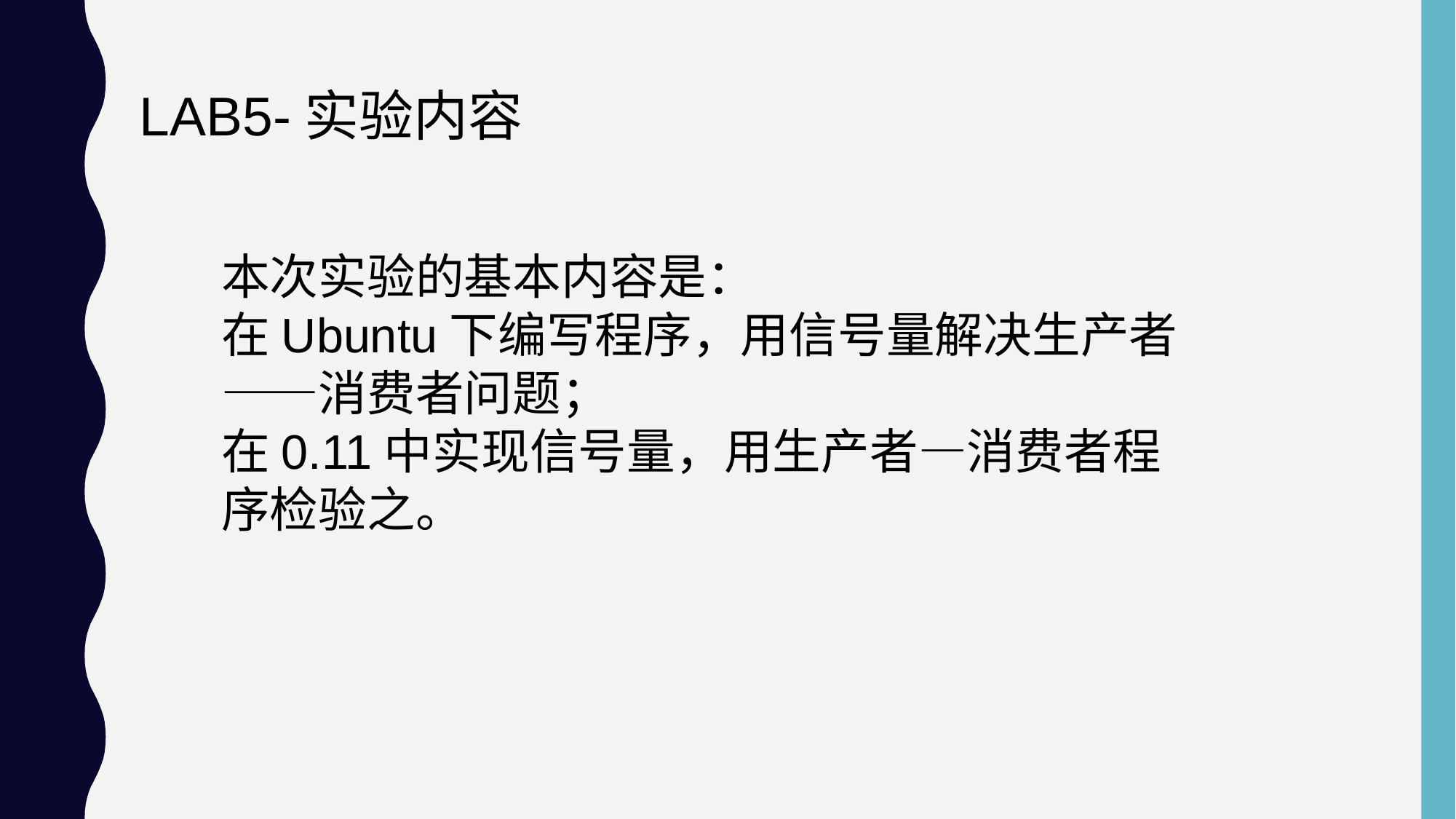

Lab5-实验内容
本次实验的基本内容是：
在Ubuntu下编写程序，用信号量解决生产者——消费者问题；
在0.11中实现信号量，用生产者—消费者程序检验之。